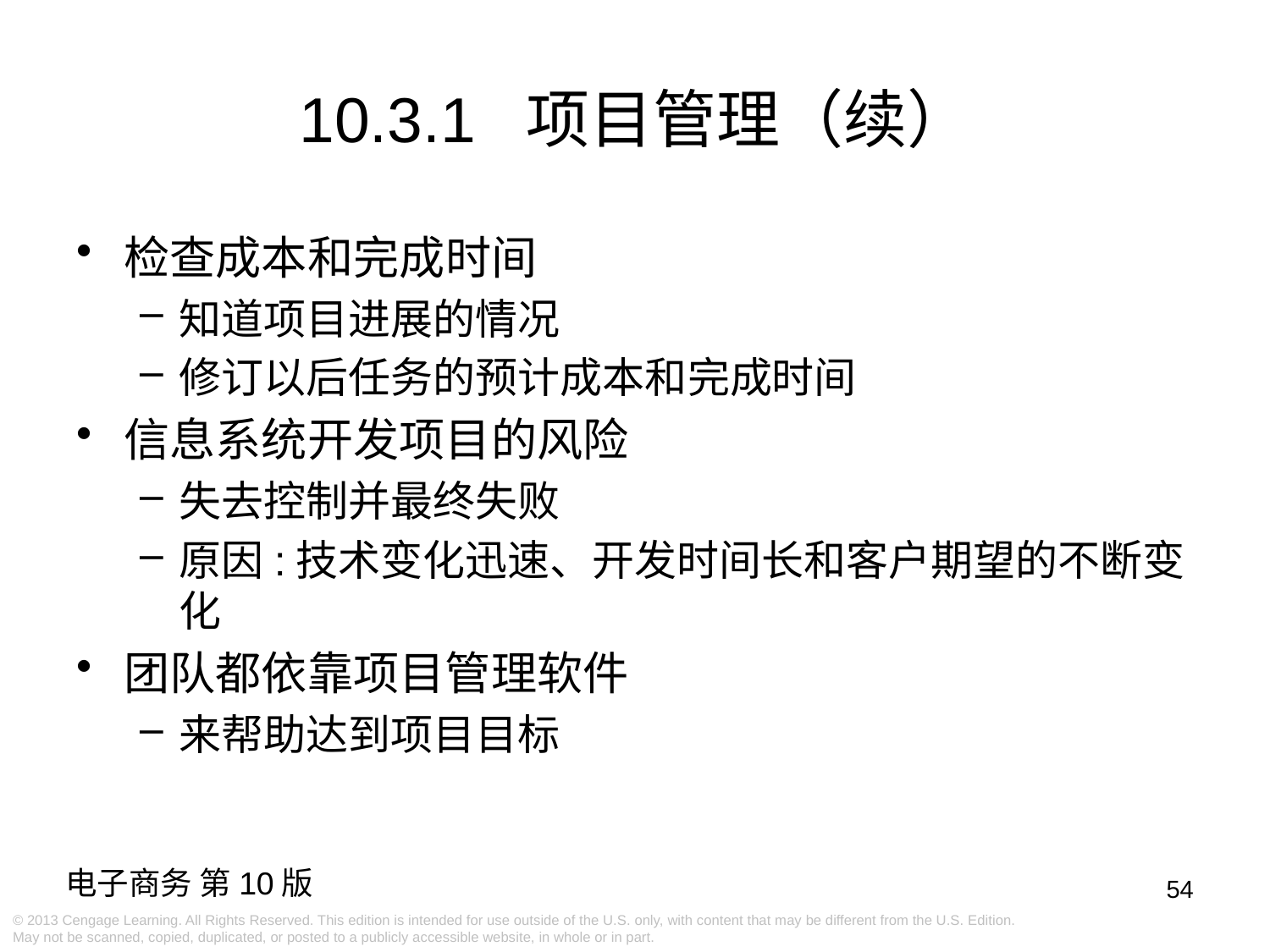

10.3.1  项目管理（续）
检查成本和完成时间
知道项目进展的情况
修订以后任务的预计成本和完成时间
信息系统开发项目的风险
失去控制并最终失败
原因:技术变化迅速、开发时间长和客户期望的不断变化
团队都依靠项目管理软件
来帮助达到项目目标
54